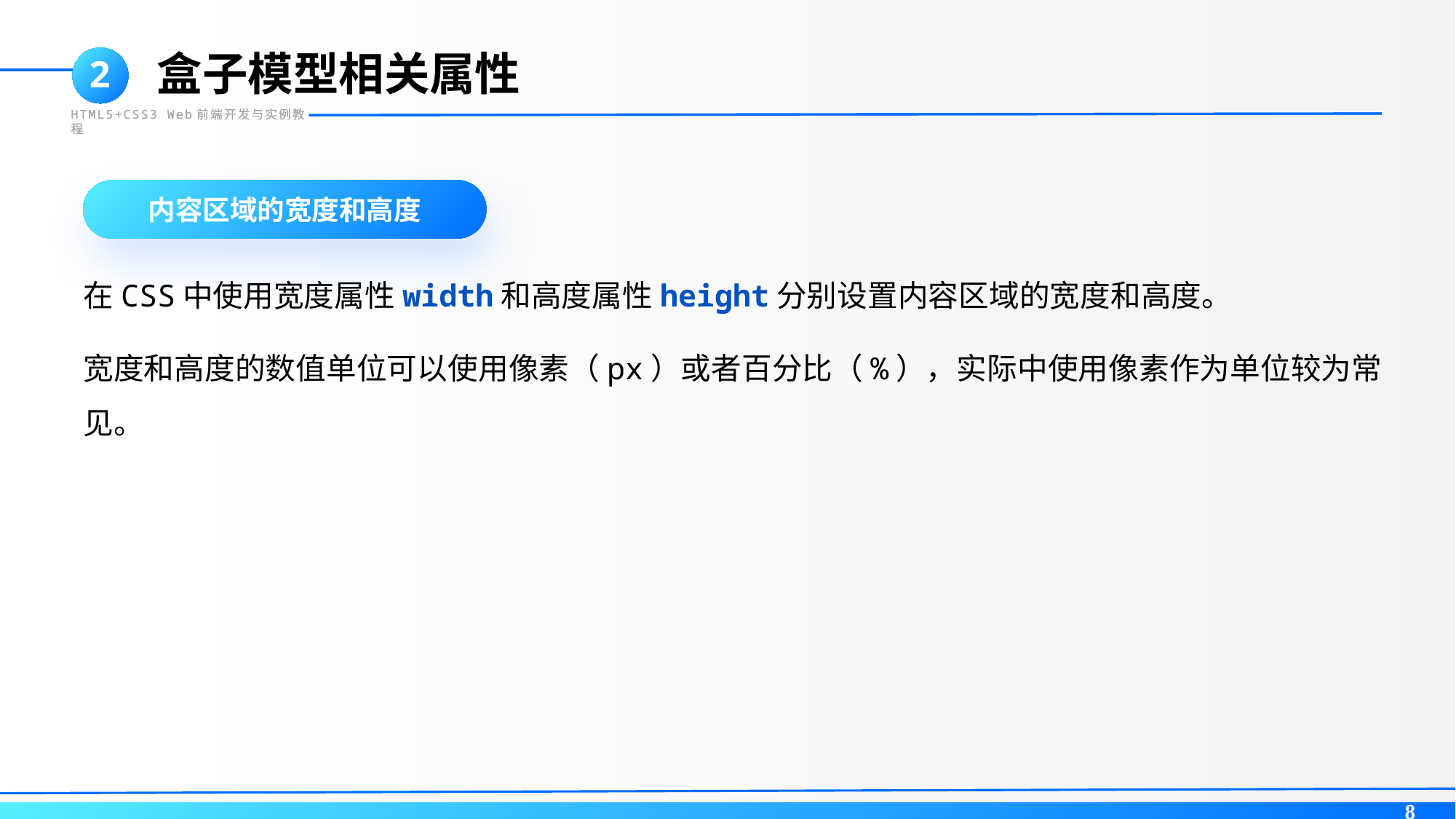

盒子模型相关属性
2
HTML5+CSS3 Web前端开发与实例教程
内容区域的宽度和高度
在CSS中使用宽度属性width和高度属性height分别设置内容区域的宽度和高度。
宽度和高度的数值单位可以使用像素（px）或者百分比（%），实际中使用像素作为单位较为常见。
8